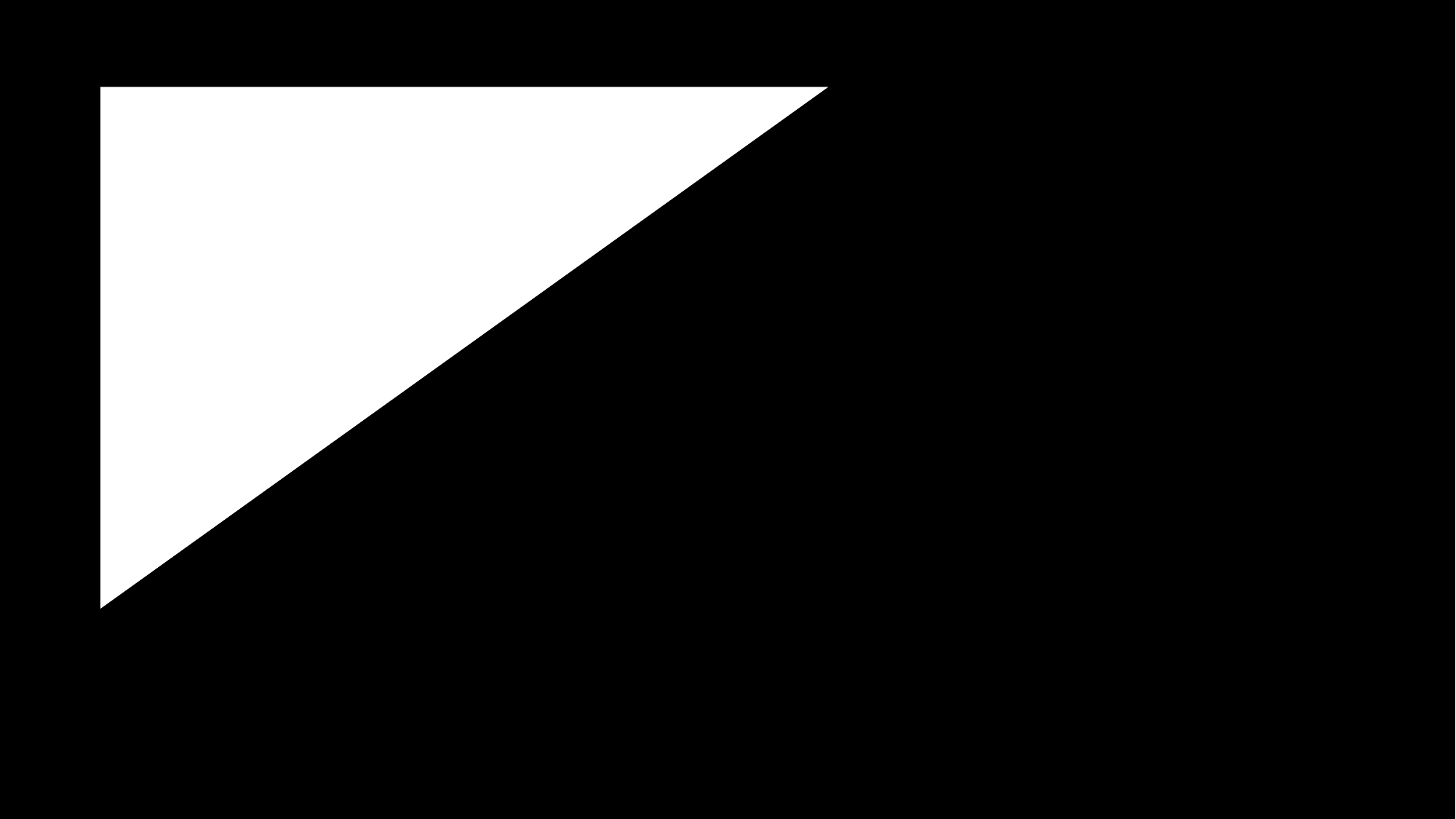

这个故事没有什么值得称道之处。
它甚至不能称之为一个故事。
但我还是想把它讲出来。
为了纪念某段时光。
为了某次告别。
或者只是。
□□。
。